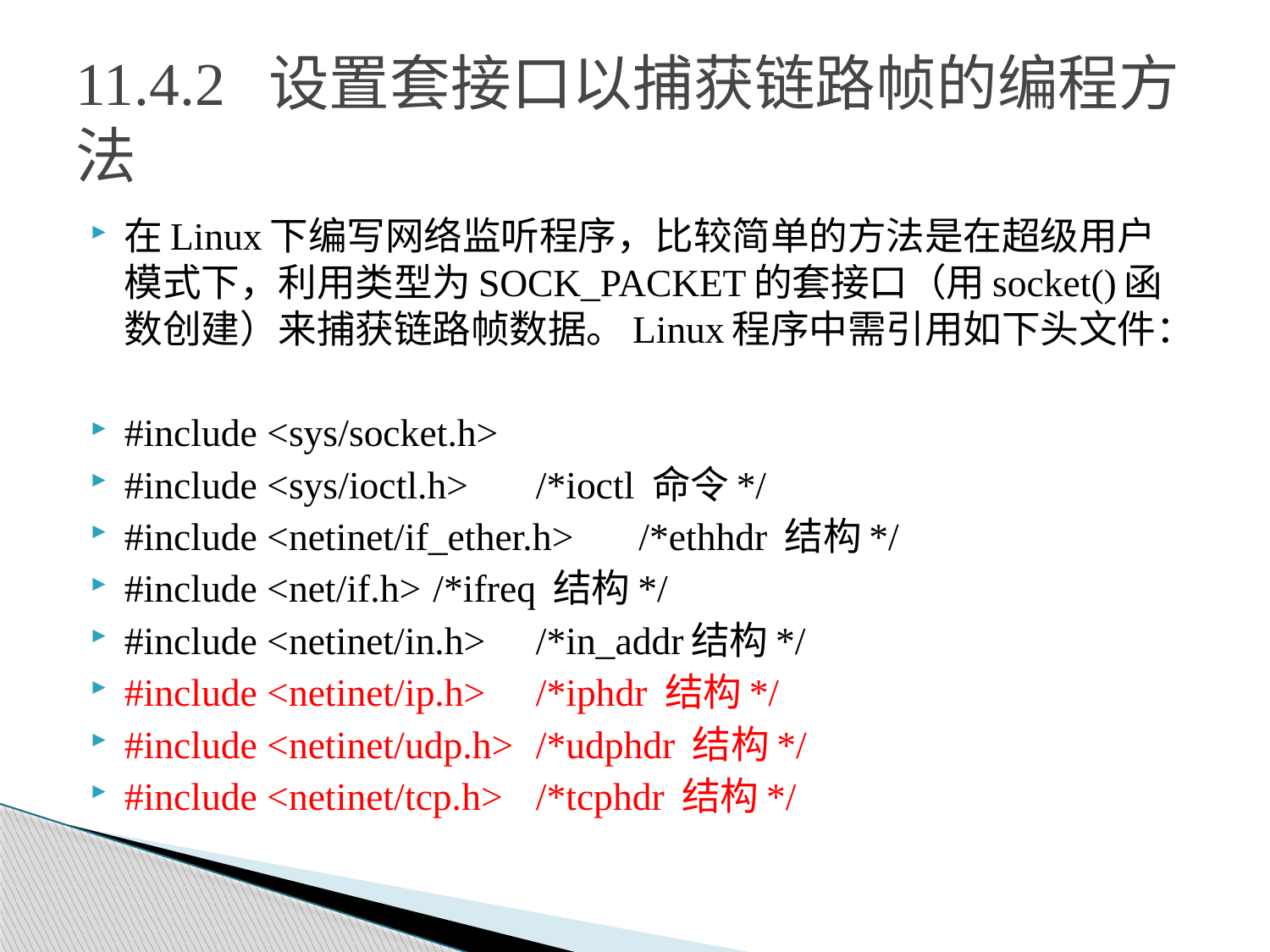

# 11.4.2  设置套接口以捕获链路帧的编程方法
在Linux下编写网络监听程序，比较简单的方法是在超级用户模式下，利用类型为SOCK_PACKET的套接口（用socket()函数创建）来捕获链路帧数据。Linux程序中需引用如下头文件：

#include <sys/socket.h>
#include <sys/ioctl.h>		/*ioctl 命令*/
#include <netinet/if_ether.h>	/*ethhdr 结构*/
#include <net/if.h>			/*ifreq 结构*/
#include <netinet/in.h>		/*in_addr结构*/
#include <netinet/ip.h>		/*iphdr 结构*/
#include <netinet/udp.h>		/*udphdr 结构*/
#include <netinet/tcp.h>		/*tcphdr 结构*/